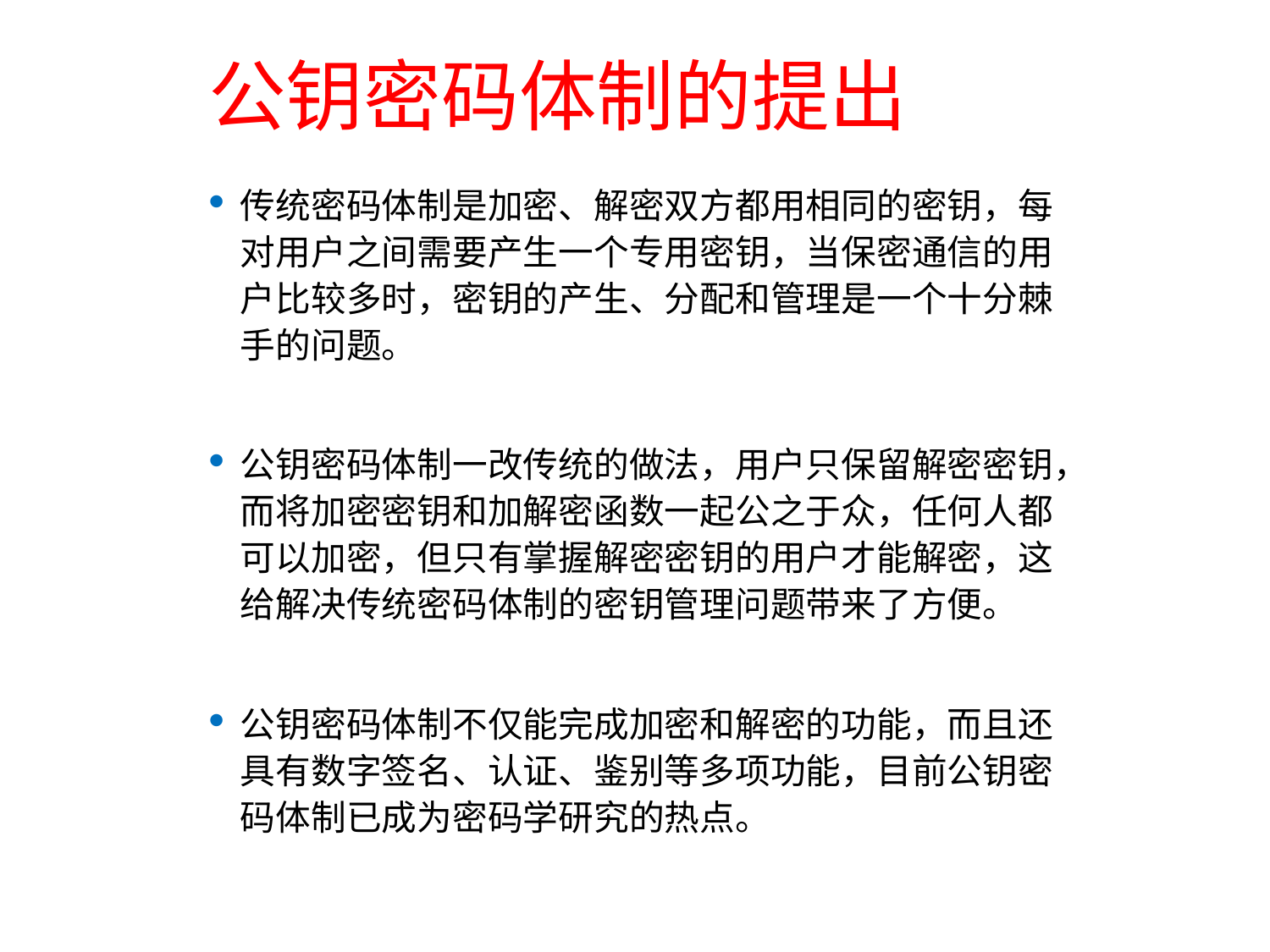

# 公钥密码体制的提出
传统密码体制是加密、解密双方都用相同的密钥，每对用户之间需要产生一个专用密钥，当保密通信的用户比较多时，密钥的产生、分配和管理是一个十分棘手的问题。

公钥密码体制一改传统的做法，用户只保留解密密钥，而将加密密钥和加解密函数一起公之于众，任何人都可以加密，但只有掌握解密密钥的用户才能解密，这给解决传统密码体制的密钥管理问题带来了方便。

公钥密码体制不仅能完成加密和解密的功能，而且还具有数字签名、认证、鉴别等多项功能，目前公钥密码体制已成为密码学研究的热点。
2